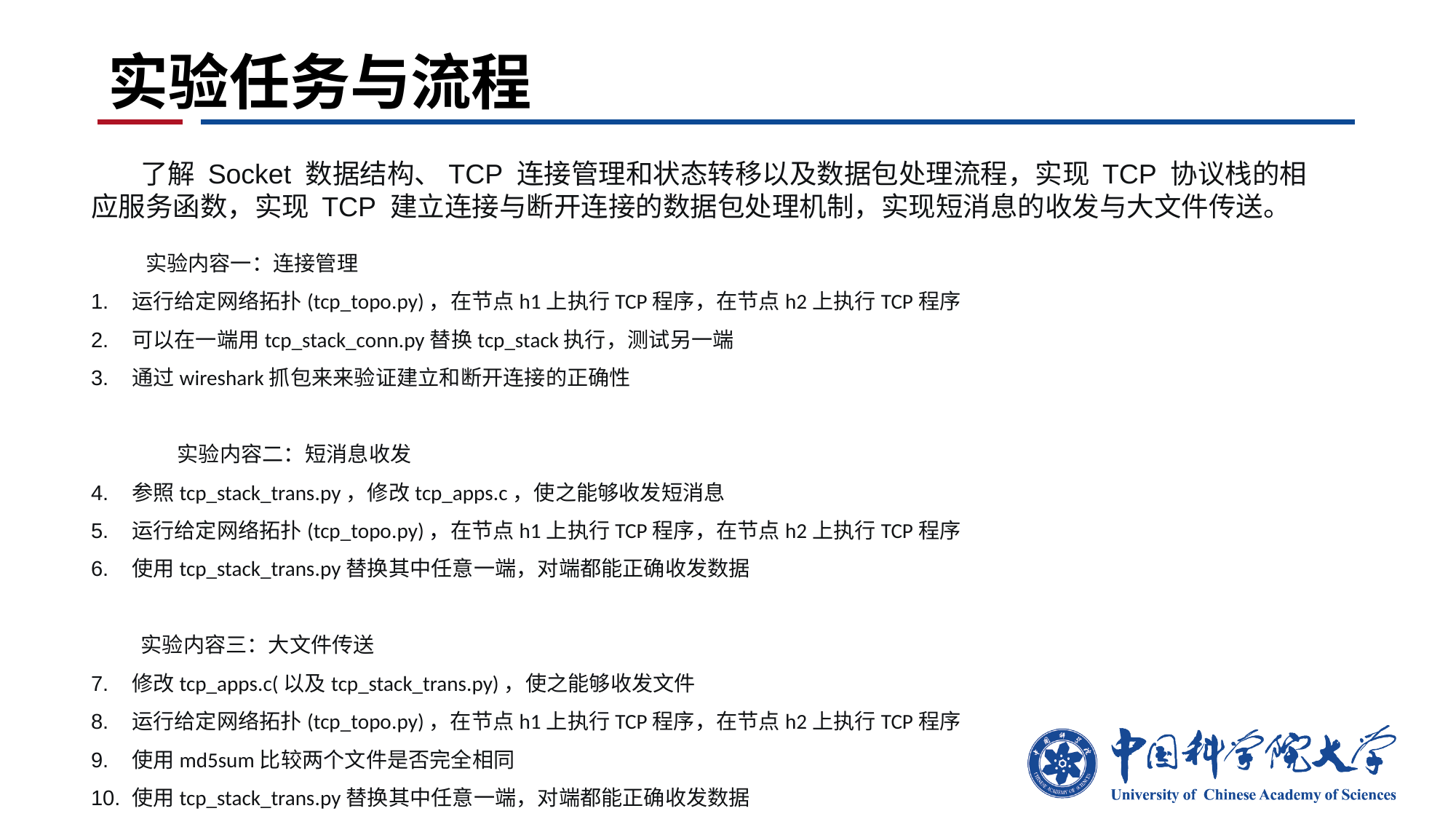

# 实验任务与流程
       了解 Socket 数据结构、TCP 连接管理和状态转移以及数据包处理流程，实现 TCP 协议栈的相应服务函数，实现 TCP 建立连接与断开连接的数据包处理机制，实现短消息的收发与大文件传送。

实验内容一：连接管理
运行给定网络拓扑(tcp_topo.py)，在节点h1上执行TCP程序，在节点h2上执行TCP程序
可以在一端用tcp_stack_conn.py替换tcp_stack执行，测试另一端
通过wireshark抓包来来验证建立和断开连接的正确性

实验内容二：短消息收发
参照tcp_stack_trans.py，修改tcp_apps.c，使之能够收发短消息
运行给定网络拓扑(tcp_topo.py)，在节点h1上执行TCP程序，在节点h2上执行TCP程序
使用tcp_stack_trans.py替换其中任意一端，对端都能正确收发数据

实验内容三：大文件传送
修改tcp_apps.c(以及tcp_stack_trans.py)，使之能够收发文件
运行给定网络拓扑(tcp_topo.py)，在节点h1上执行TCP程序，在节点h2上执行TCP程序
使用md5sum比较两个文件是否完全相同
使用tcp_stack_trans.py替换其中任意一端，对端都能正确收发数据